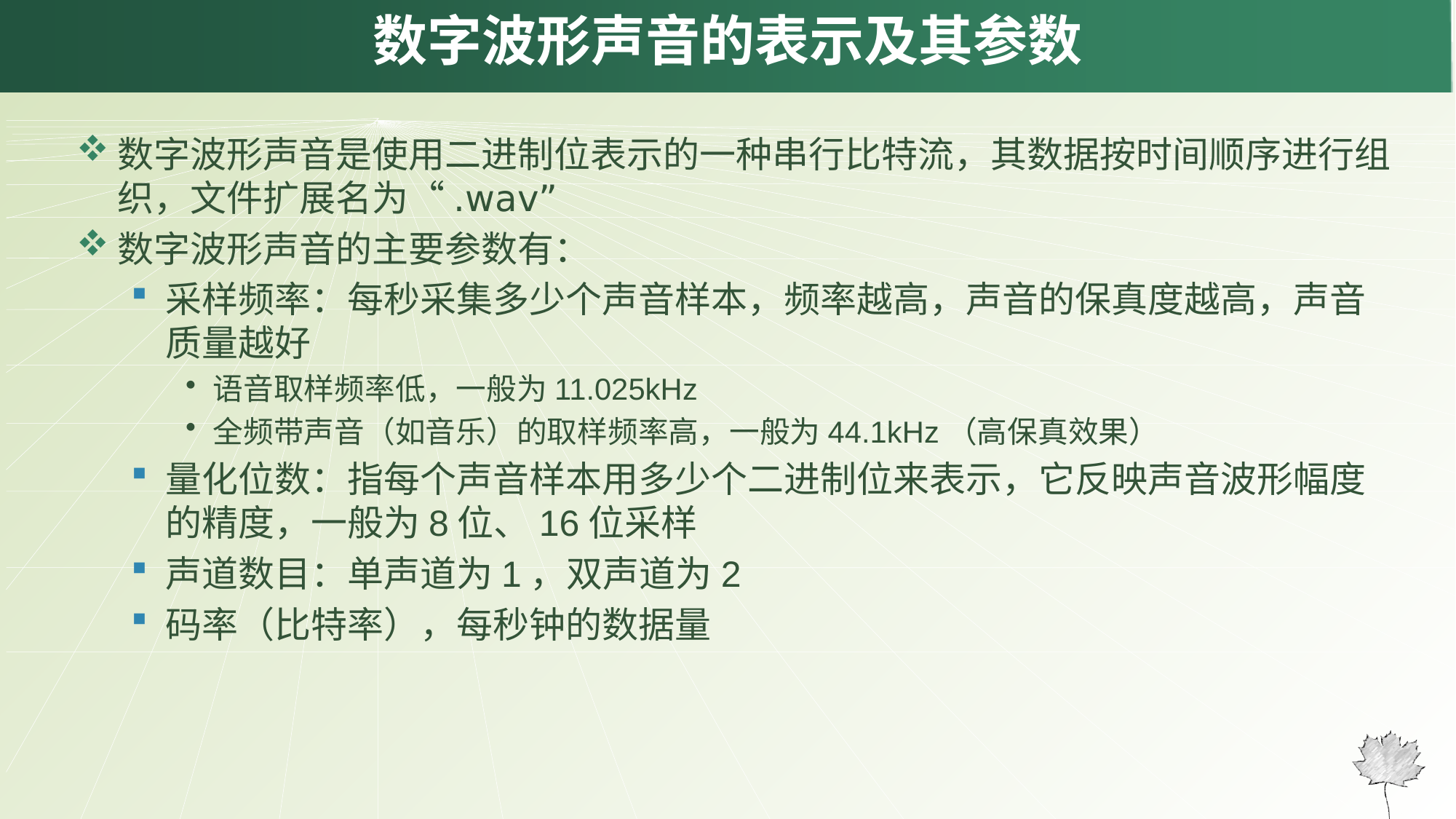

# 数字波形声音的表示及其参数
数字波形声音是使用二进制位表示的一种串行比特流，其数据按时间顺序进行组织，文件扩展名为“.wav”
数字波形声音的主要参数有：
采样频率：每秒采集多少个声音样本，频率越高，声音的保真度越高，声音质量越好
语音取样频率低，一般为11.025kHz
全频带声音（如音乐）的取样频率高，一般为44.1kHz（高保真效果）
量化位数：指每个声音样本用多少个二进制位来表示，它反映声音波形幅度的精度，一般为8位、16位采样
声道数目：单声道为1，双声道为2
码率（比特率），每秒钟的数据量